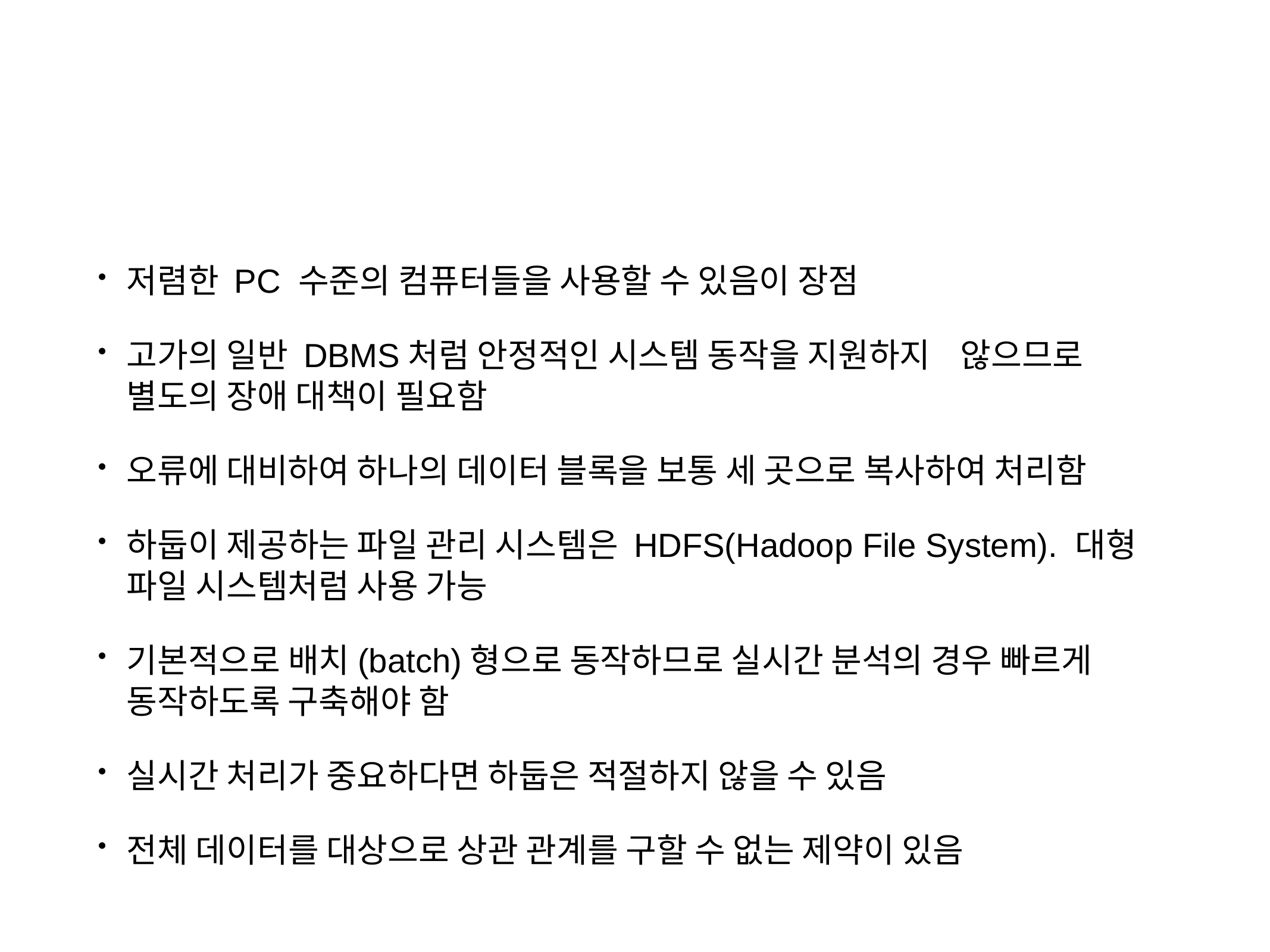

#
저렴한 PC 수준의 컴퓨터들을 사용할 수 있음이 장점
고가의 일반 DBMS처럼 안정적인 시스템 동작을 지원하지    않으므로 별도의 장애 대책이 필요함
오류에 대비하여 하나의 데이터 블록을 보통 세 곳으로 복사하여 처리함
하둡이 제공하는 파일 관리 시스템은 HDFS(Hadoop File System). 대형 파일 시스템처럼 사용 가능
기본적으로 배치(batch)형으로 동작하므로 실시간 분석의 경우 빠르게 동작하도록 구축해야 함
실시간 처리가 중요하다면 하둡은 적절하지 않을 수 있음
전체 데이터를 대상으로 상관 관계를 구할 수 없는 제약이 있음
97